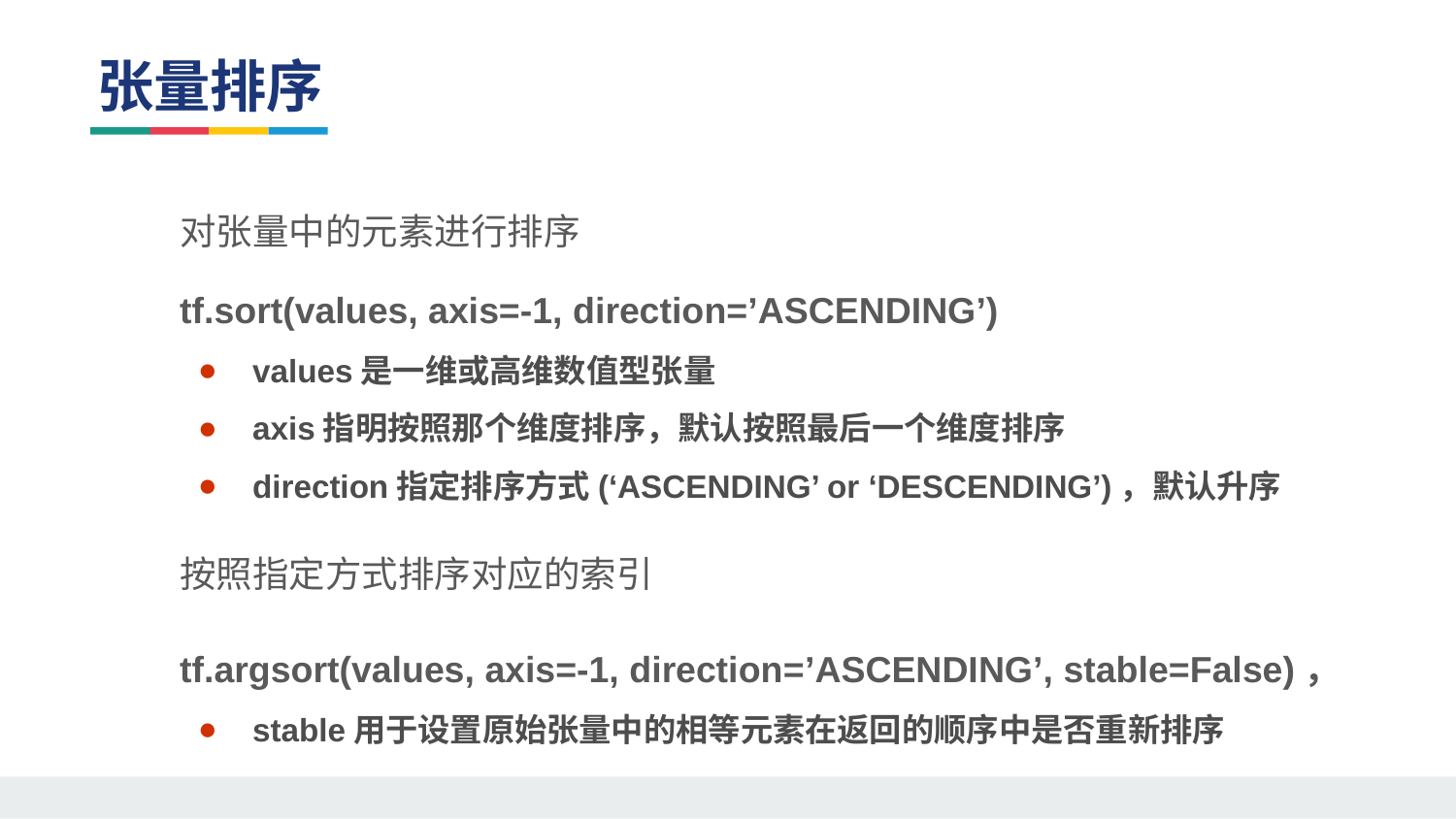

张量排序
对张量中的元素进行排序
tf.sort(values, axis=-1, direction=’ASCENDING’)
values是一维或高维数值型张量
axis指明按照那个维度排序，默认按照最后一个维度排序
direction指定排序方式(‘ASCENDING’ or ‘DESCENDING’)，默认升序
按照指定方式排序对应的索引
tf.argsort(values, axis=-1, direction=’ASCENDING’, stable=False)，
stable用于设置原始张量中的相等元素在返回的顺序中是否重新排序